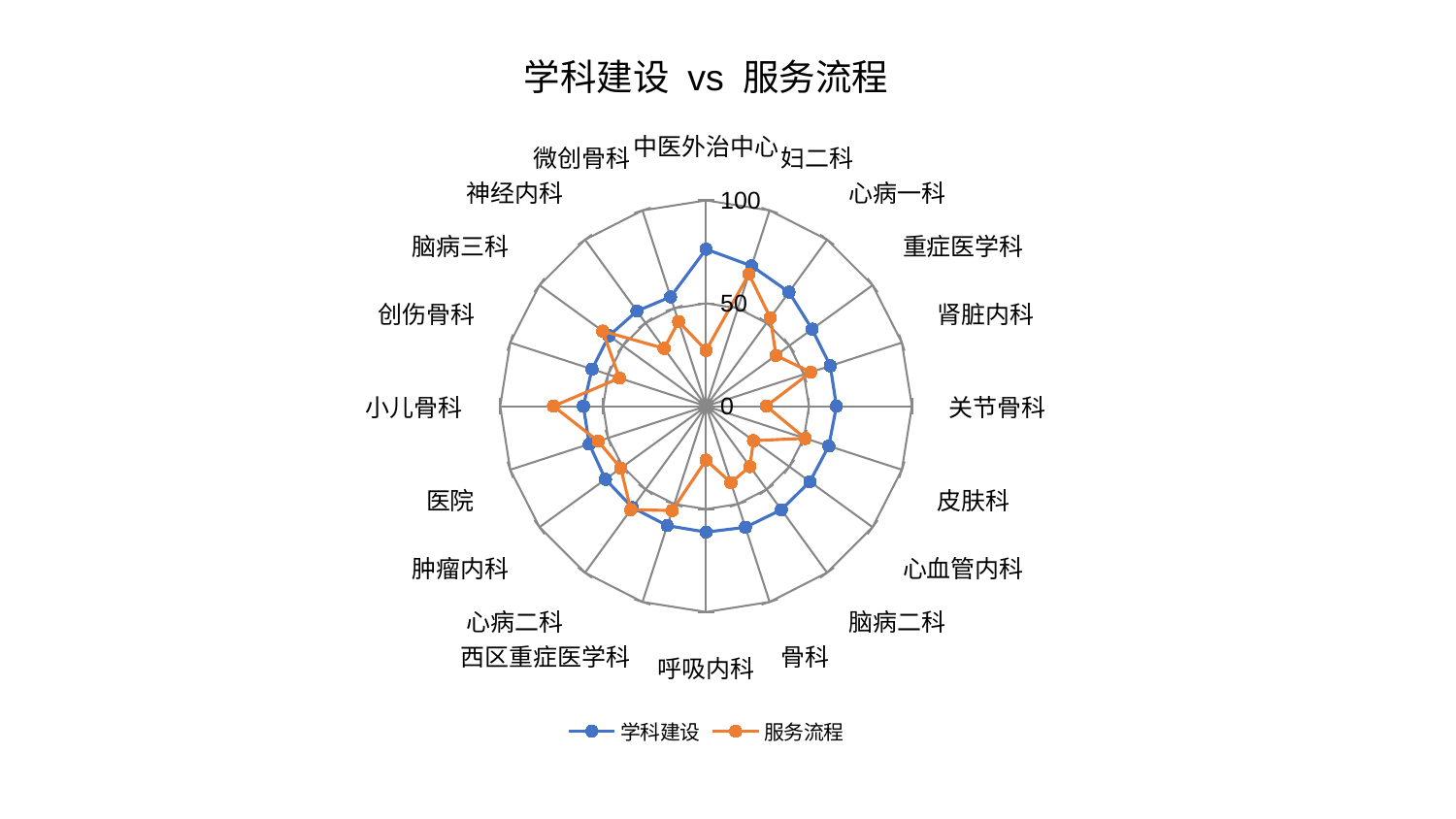

### Chart: 学科建设 vs 服务流程

| Category | 学科建设 | 服务流程 |
|---|---|---|
| 中医外治中心 | 76.28553972708583 | 27.145248607347668 |
| 妇二科 | 71.63973414520663 | 67.47077090471318 |
| 心病一科 | 68.53959469464681 | 53.10329383659775 |
| 重症医学科 | 63.680985299645684 | 42.004836985886456 |
| 肾脏内科 | 63.451833734354686 | 53.470805914791285 |
| 关节骨科 | 63.35932568338744 | 29.278044909276552 |
| 皮肤科 | 62.68838581149956 | 50.69118855741674 |
| 心血管内科 | 62.36480846214874 | 28.48974245205152 |
| 脑病二科 | 62.20570442110864 | 36.264667627031756 |
| 骨科 | 61.894901075284544 | 39.075738017251254 |
| 呼吸内科 | 61.1861354219699 | 26.18115971843917 |
| 西区重症医学科 | 61.02884974198605 | 53.305734440998926 |
| 心病二科 | 60.90677497014662 | 62.15294932755734 |
| 肿瘤内科 | 60.41747922717286 | 51.224411274481206 |
| 医院 | 59.65001363601698 | 55.08750570010098 |
| 小儿骨科 | 59.59845431448818 | 74.14083401355441 |
| 创伤骨科 | 58.256665542351605 | 44.21848301280292 |
| 脑病三科 | 58.254130710234044 | 62.06282744204784 |
| 神经内科 | 57.12398859545483 | 34.71267774056579 |
| 微创骨科 | 55.82989116387046 | 43.226080403139925 |
17